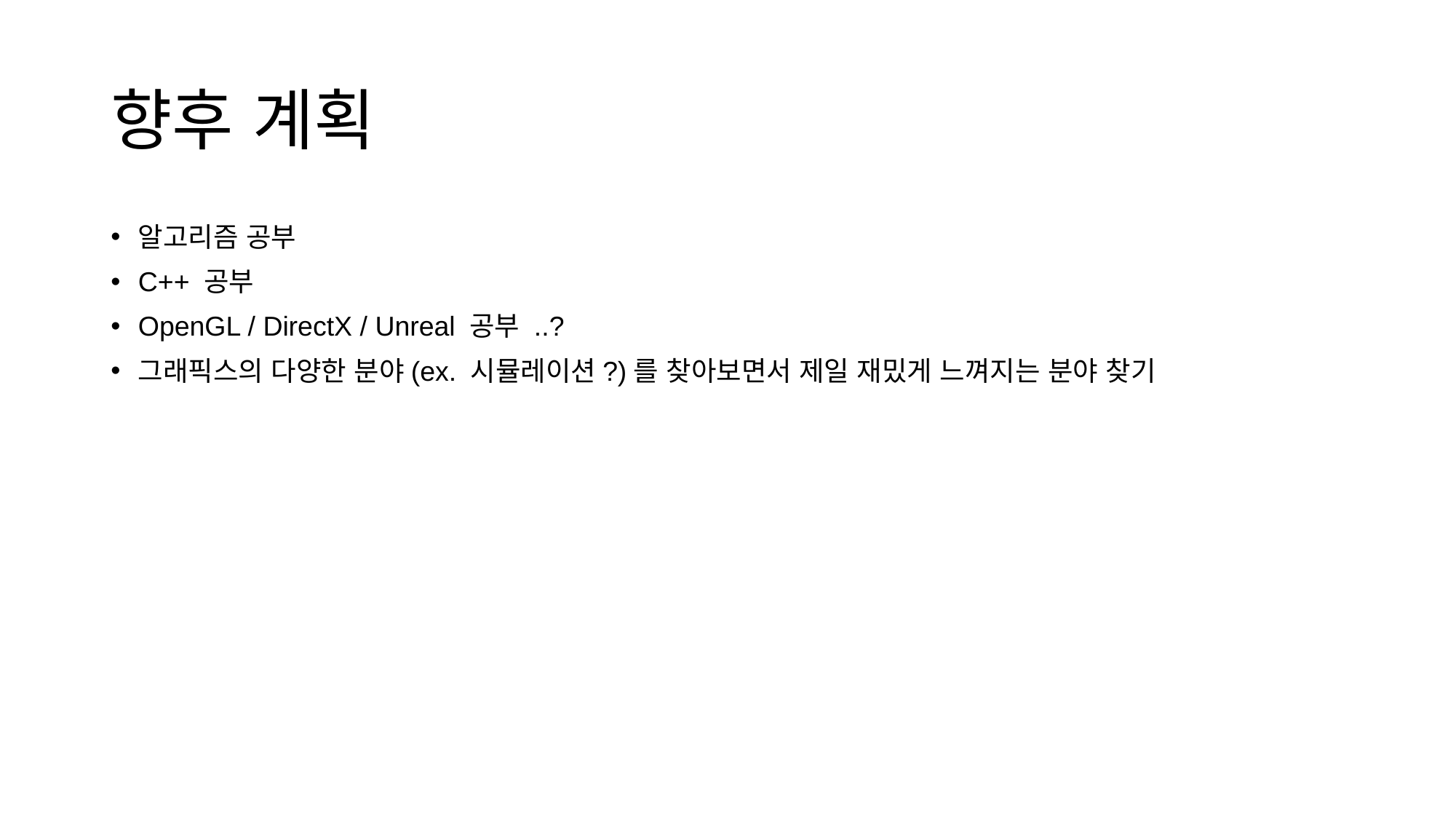

# 향후 계획
알고리즘 공부
C++ 공부
OpenGL / DirectX / Unreal 공부 ..?
그래픽스의 다양한 분야(ex. 시뮬레이션?)를 찾아보면서 제일 재밌게 느껴지는 분야 찾기